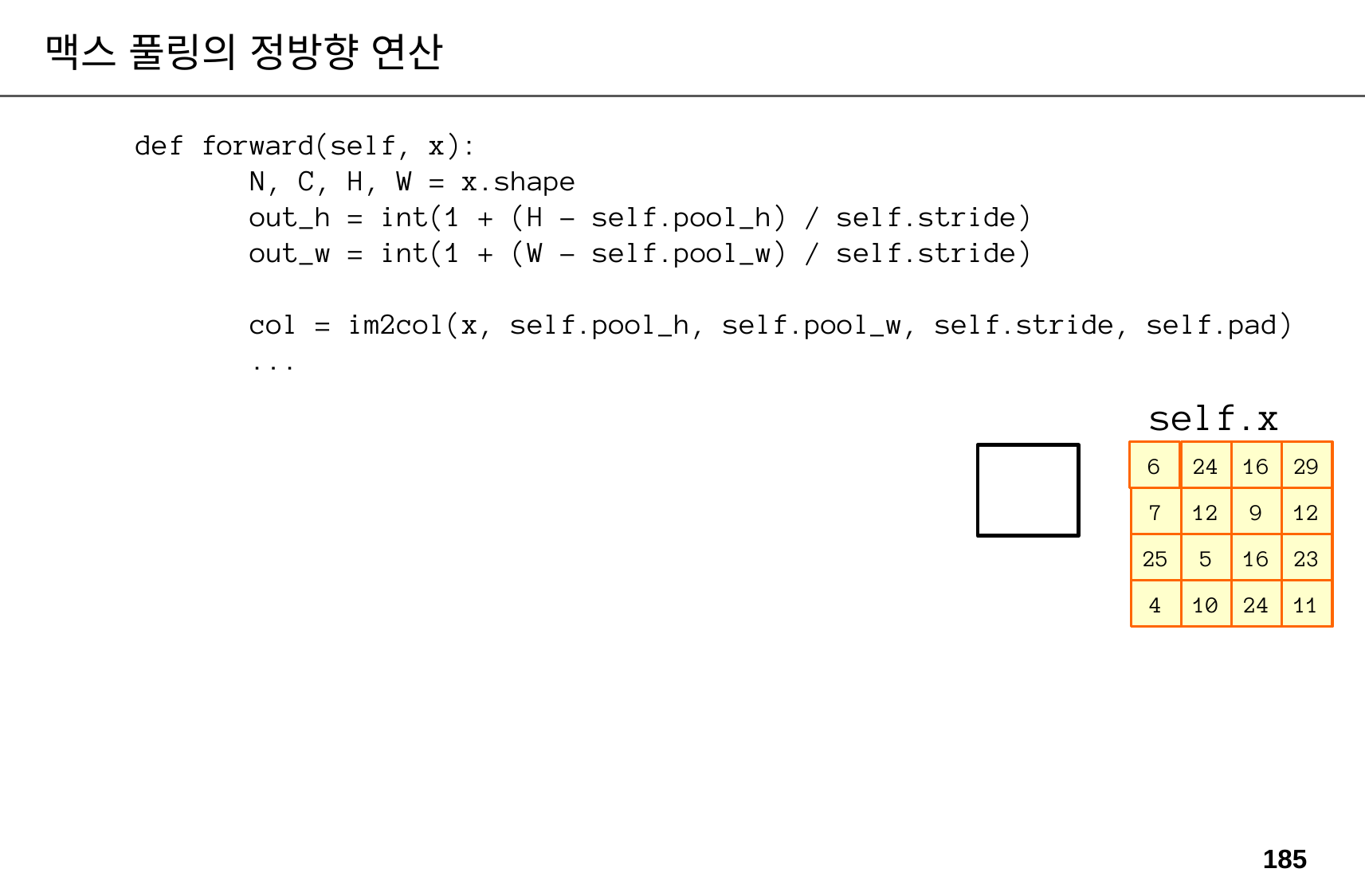

맥스 풀링의 정방향 연산
 def forward(self, x):
        N, C, H, W = x.shape
        out_h = int(1 + (H - self.pool_h) / self.stride)
        out_w = int(1 + (W - self.pool_w) / self.stride)

        col = im2col(x, self.pool_h, self.pool_w, self.stride, self.pad)
        ...
self.x
6
24
16
29

7
12
9
12
25
5
16
23
4
10
24
11